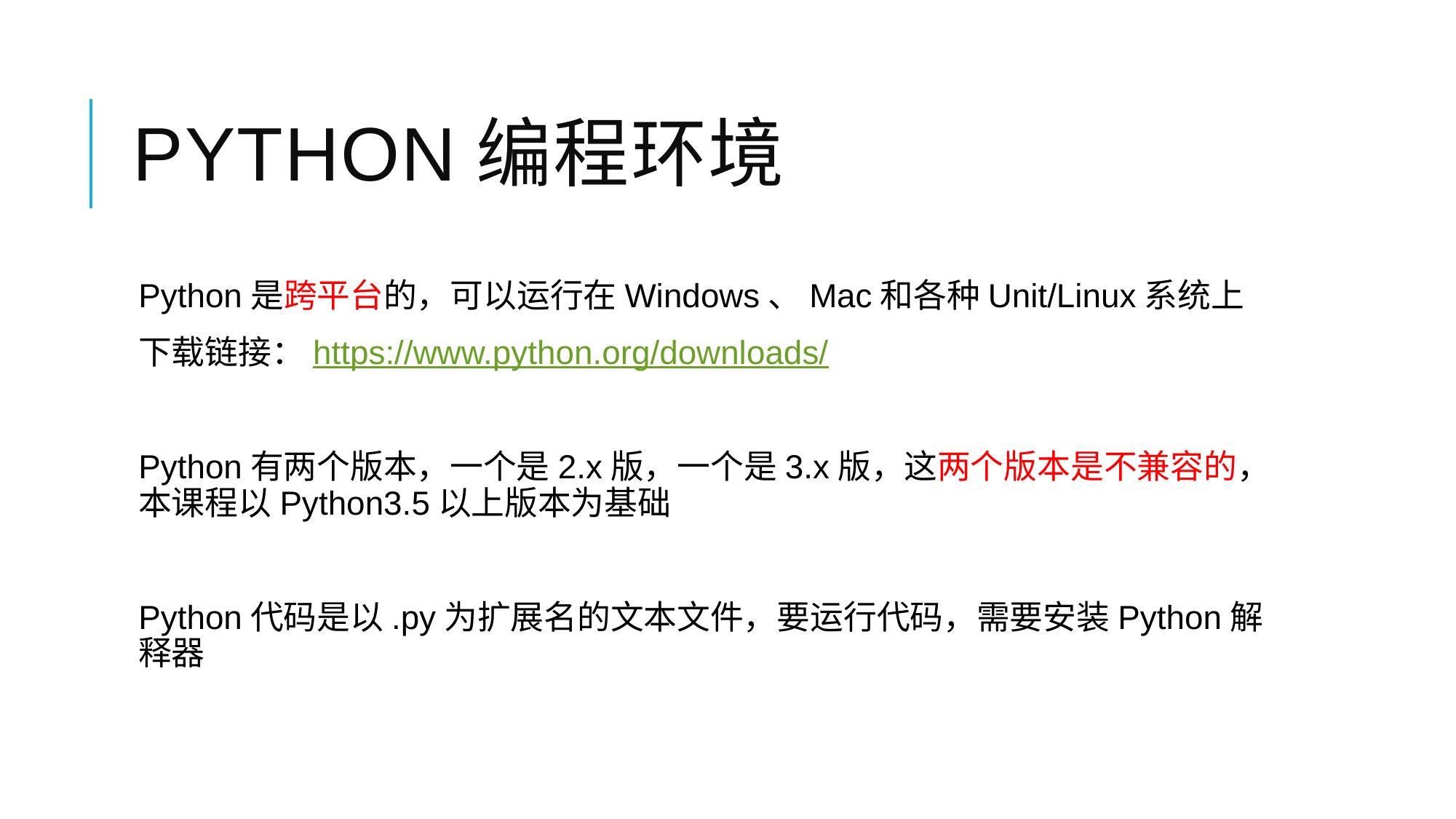

# Python编程环境
Python是跨平台的，可以运行在Windows、Mac和各种Unit/Linux系统上
下载链接：https://www.python.org/downloads/

Python有两个版本，一个是2.x版，一个是3.x版，这两个版本是不兼容的，本课程以Python3.5以上版本为基础

Python代码是以.py为扩展名的文本文件，要运行代码，需要安装Python解释器